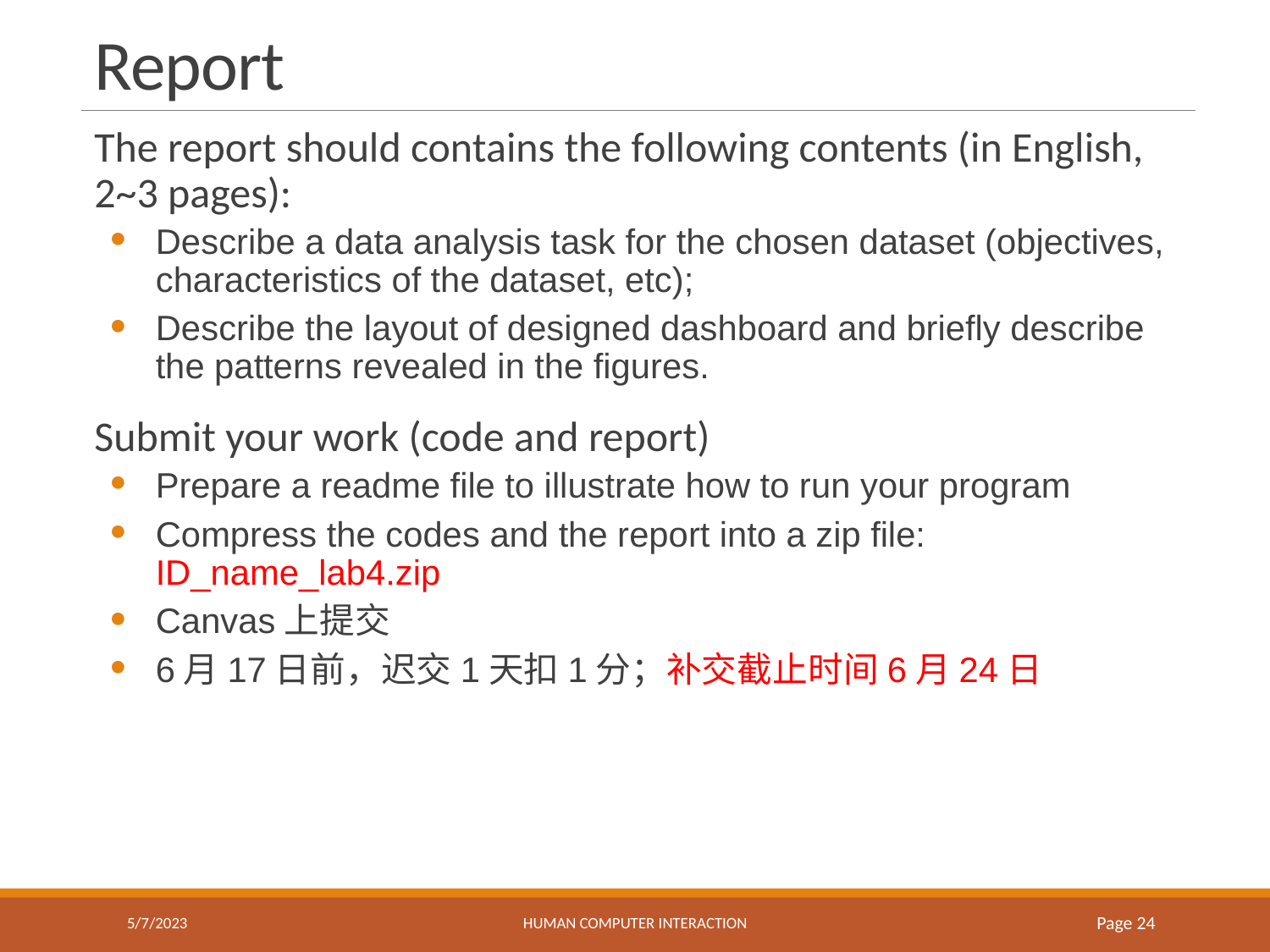

# Report
The report should contains the following contents (in English, 2~3 pages):
Describe a data analysis task for the chosen dataset (objectives, characteristics of the dataset, etc);
Describe the layout of designed dashboard and briefly describe the patterns revealed in the figures.
Submit your work (code and report)
Prepare a readme file to illustrate how to run your program
Compress the codes and the report into a zip file: ID_name_lab4.zip
Canvas上提交
6月17日前，迟交1天扣1分；补交截止时间6月24日
5/7/2023
HUMAN COMPUTER INTERACTION
Page 24